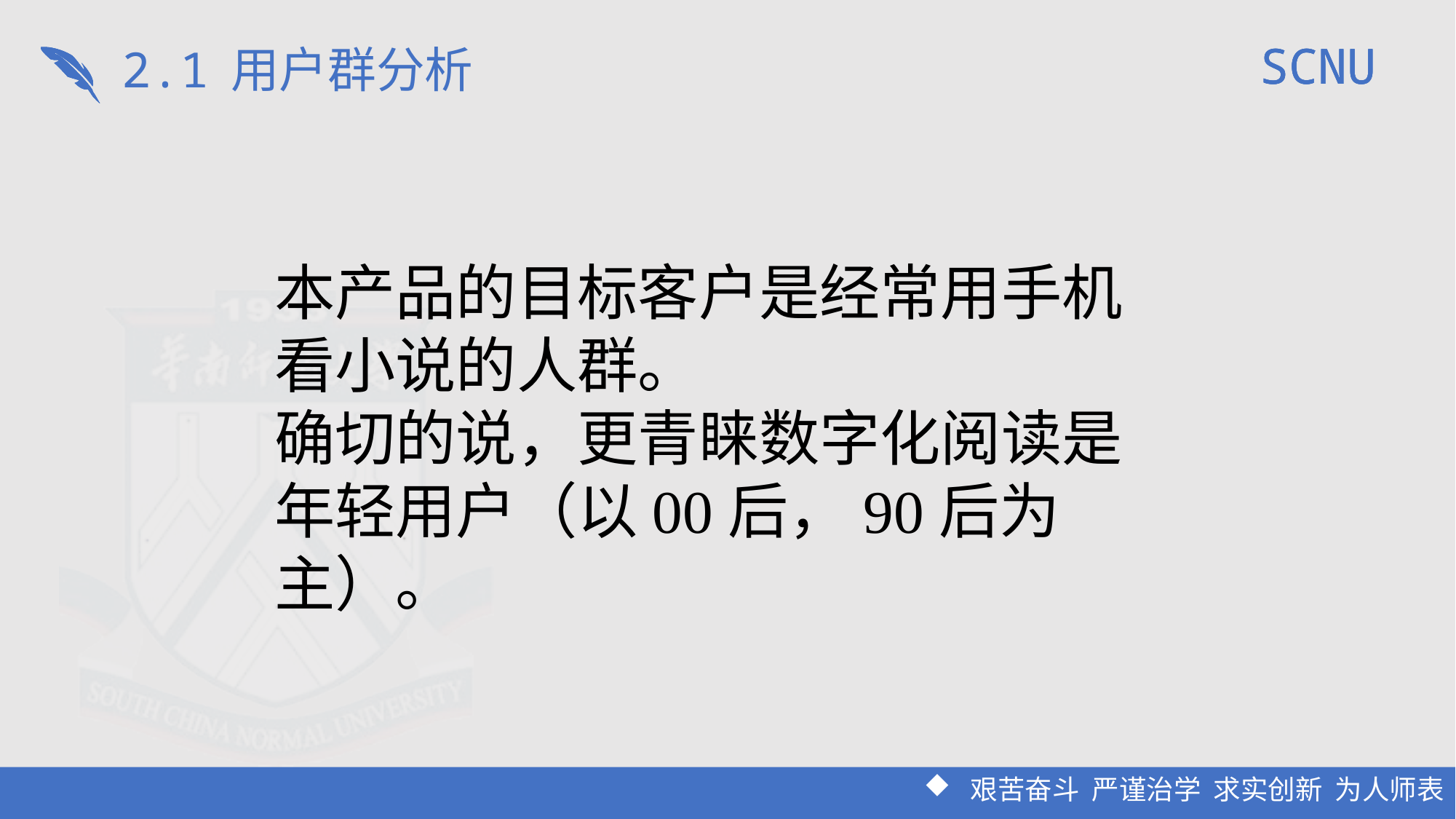

2.1	用户群分析
本产品的目标客户是经常用手机看小说的人群。
确切的说，更青睐数字化阅读是年轻用户（以00后，90后为主）。